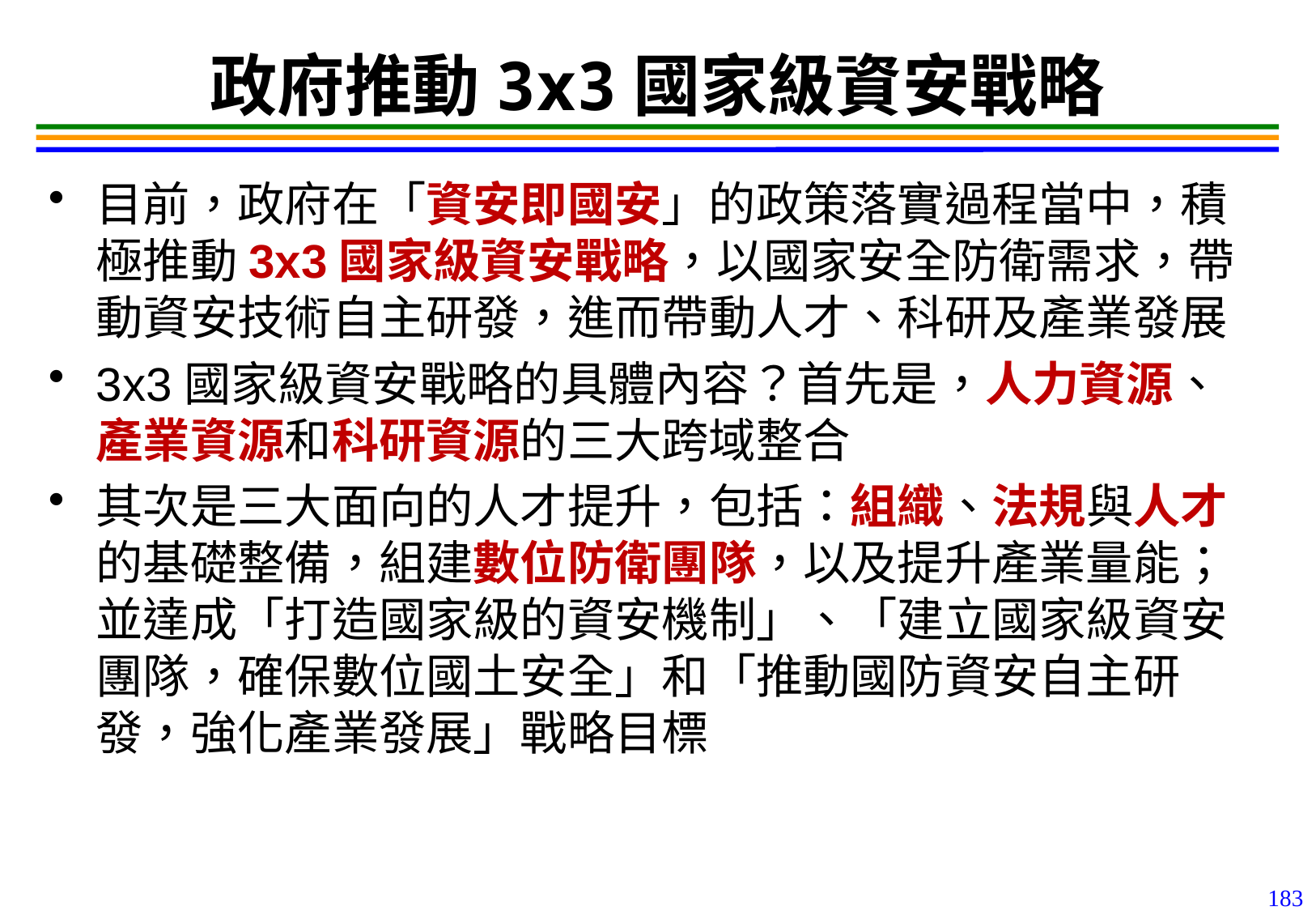

183
# 政府推動3x3國家級資安戰略
目前，政府在「資安即國安」的政策落實過程當中，積極推動3x3國家級資安戰略，以國家安全防衛需求，帶動資安技術自主研發，進而帶動人才、科研及產業發展
3x3國家級資安戰略的具體內容？首先是，人力資源、產業資源和科研資源的三大跨域整合
其次是三大面向的人才提升，包括：組織、法規與人才的基礎整備，組建數位防衛團隊，以及提升產業量能；並達成「打造國家級的資安機制」、「建立國家級資安團隊，確保數位國土安全」和「推動國防資安自主研發，強化產業發展」戰略目標